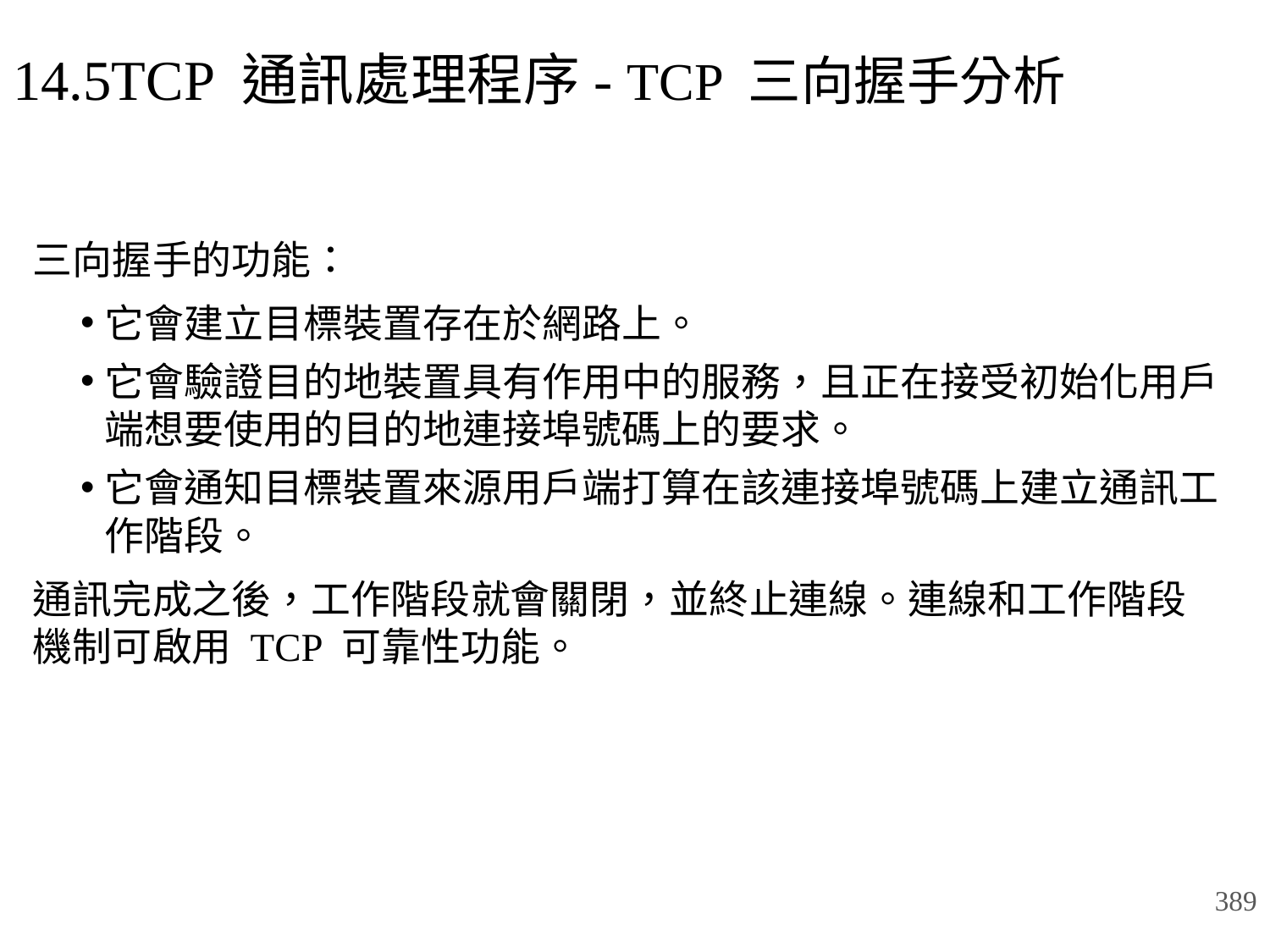

# 14.5TCP 通訊處理程序- TCP 三向握手分析
三向握手的功能：
它會建立目標裝置存在於網路上。
它會驗證目的地裝置具有作用中的服務，且正在接受初始化用戶端想要使用的目的地連接埠號碼上的要求。
它會通知目標裝置來源用戶端打算在該連接埠號碼上建立通訊工作階段。
通訊完成之後，工作階段就會關閉，並終止連線。連線和工作階段機制可啟用 TCP 可靠性功能。
389